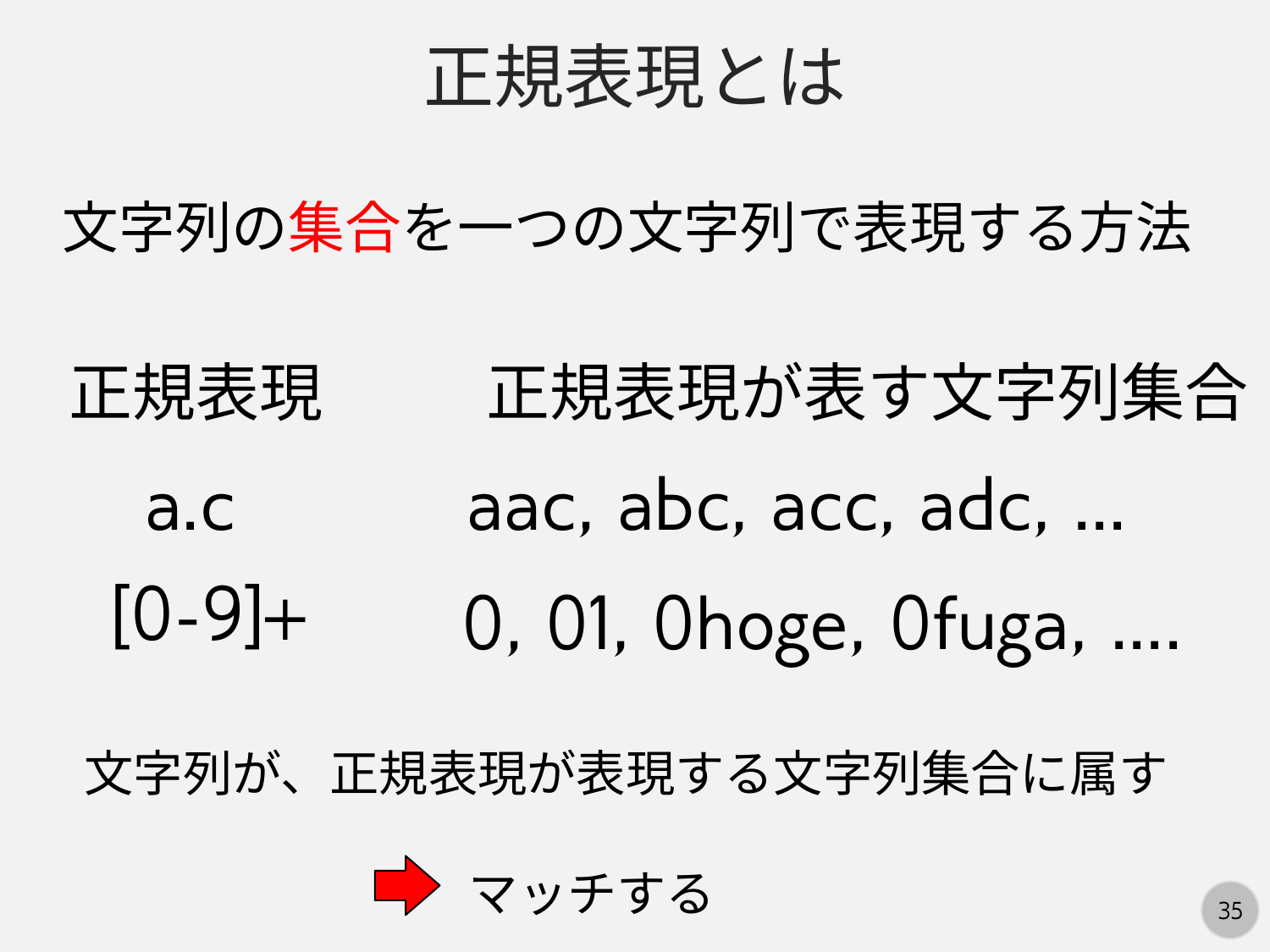

正規表現とは
文字列の集合を一つの文字列で表現する方法
正規表現
正規表現が表す文字列集合
a.c
aac, abc, acc, adc, ...
[0-9]+
0, 01, 0hoge, 0fuga, ....
文字列が、正規表現が表現する文字列集合に属す

マッチする